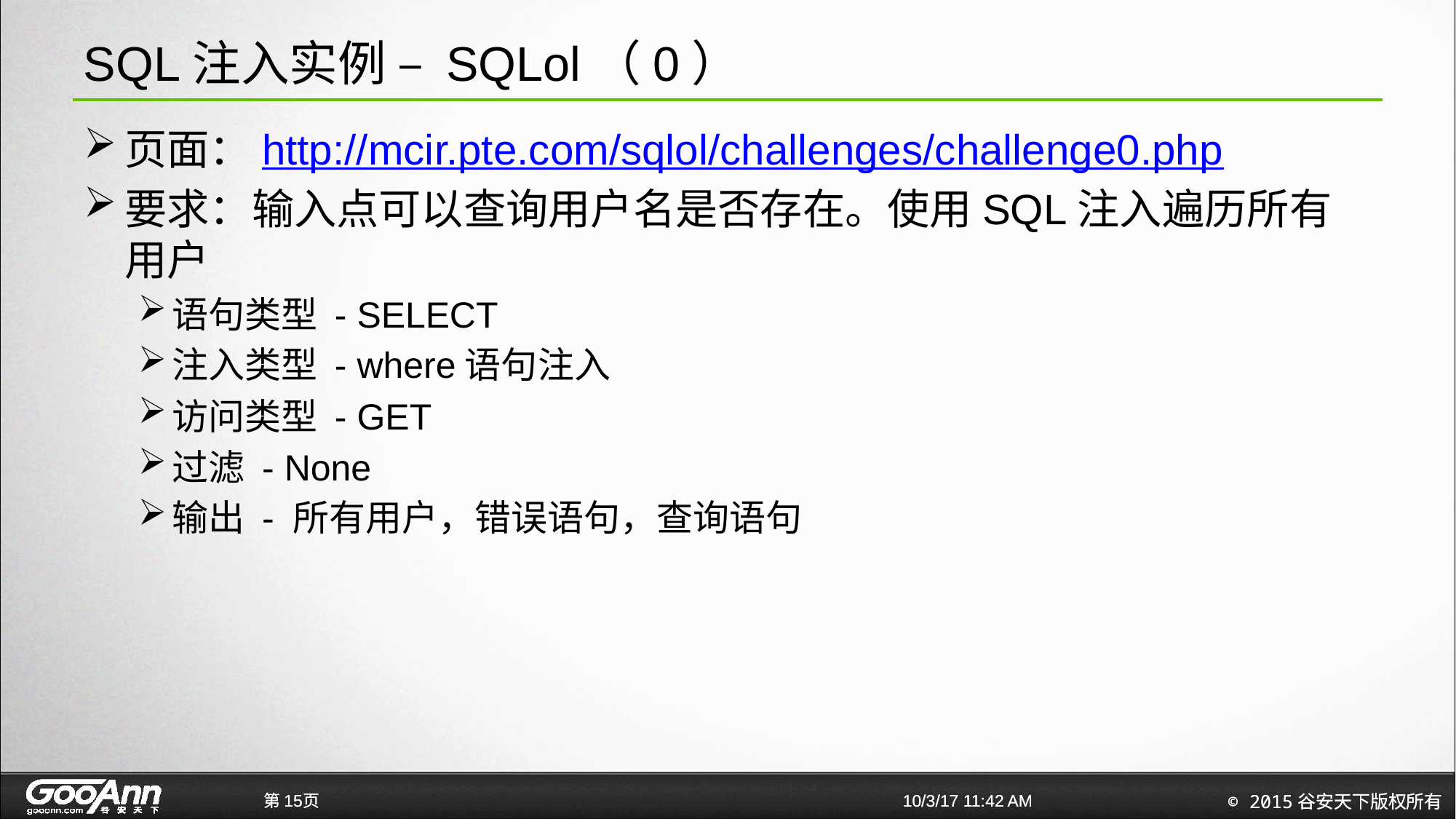

# SQL注入实例 – SQLol（0）
页面：http://mcir.pte.com/sqlol/challenges/challenge0.php
要求：输入点可以查询用户名是否存在。使用SQL注入遍历所有用户
语句类型 - SELECT
注入类型 - where语句注入
访问类型 - GET
过滤 - None
输出 - 所有用户，错误语句，查询语句